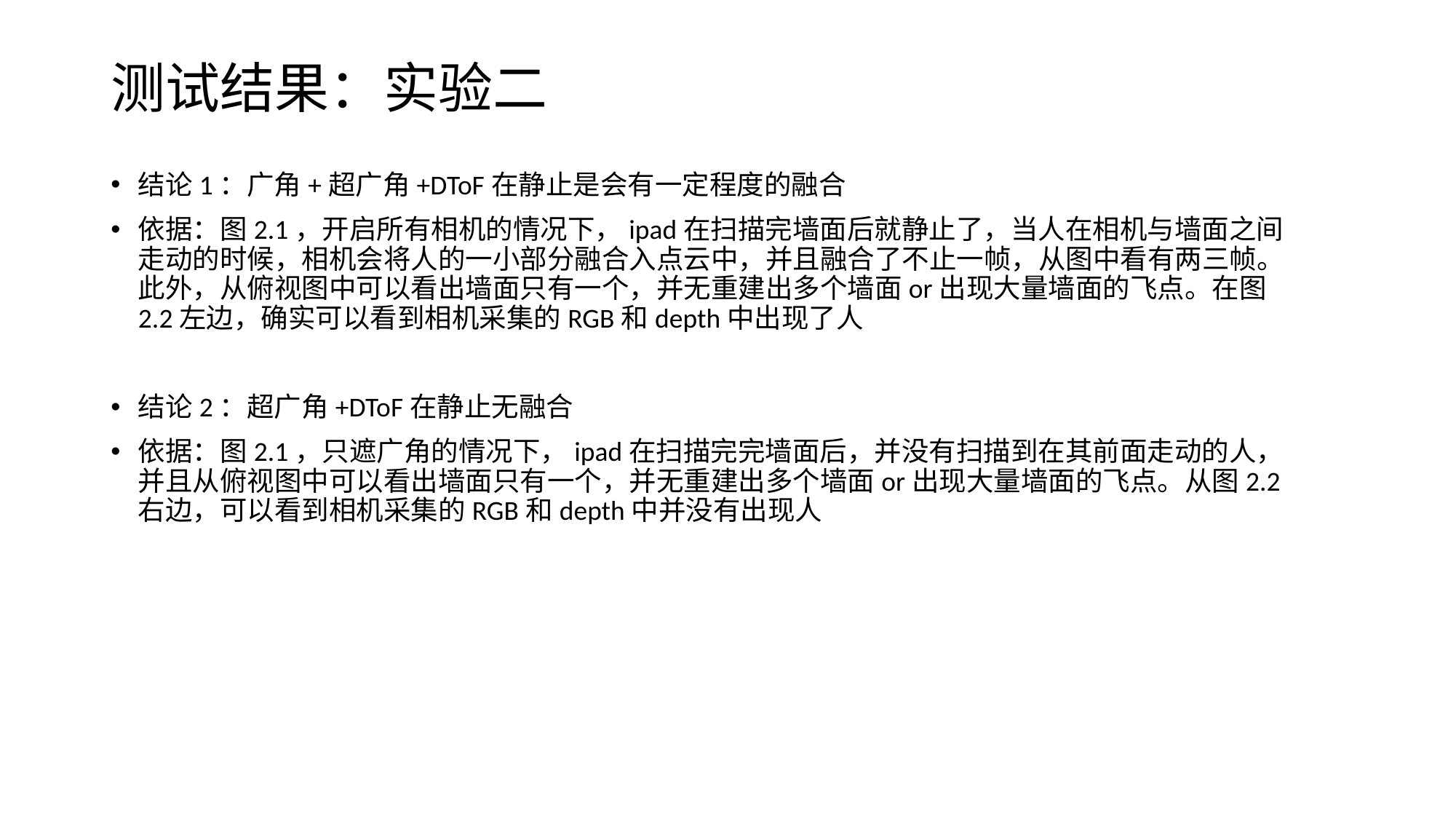

# 测试结果：实验二
结论1：广角+超广角+DToF在静止是会有一定程度的融合
依据：图2.1，开启所有相机的情况下，ipad在扫描完墙面后就静止了，当人在相机与墙面之间走动的时候，相机会将人的一小部分融合入点云中，并且融合了不止一帧，从图中看有两三帧。此外，从俯视图中可以看出墙面只有一个，并无重建出多个墙面or出现大量墙面的飞点。在图2.2左边，确实可以看到相机采集的RGB和depth中出现了人

结论2：超广角+DToF在静止无融合
依据：图2.1，只遮广角的情况下，ipad在扫描完完墙面后，并没有扫描到在其前面走动的人，并且从俯视图中可以看出墙面只有一个，并无重建出多个墙面or出现大量墙面的飞点。从图2.2右边，可以看到相机采集的RGB和depth中并没有出现人